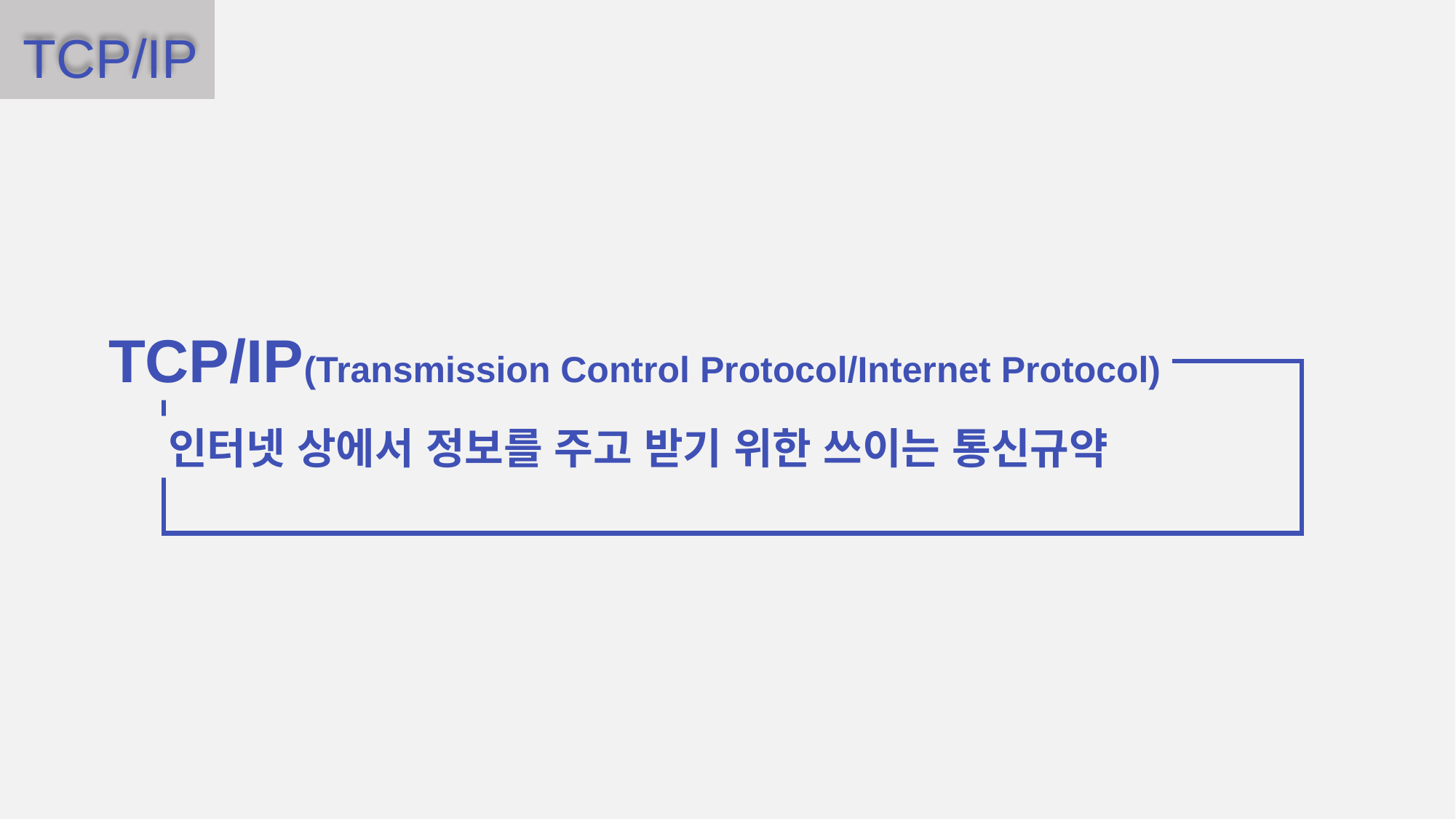

TCP/IP
TCP/IP(Transmission Control Protocol/Internet Protocol)

인터넷 상에서 정보를 주고 받기 위한 쓰이는 통신규약